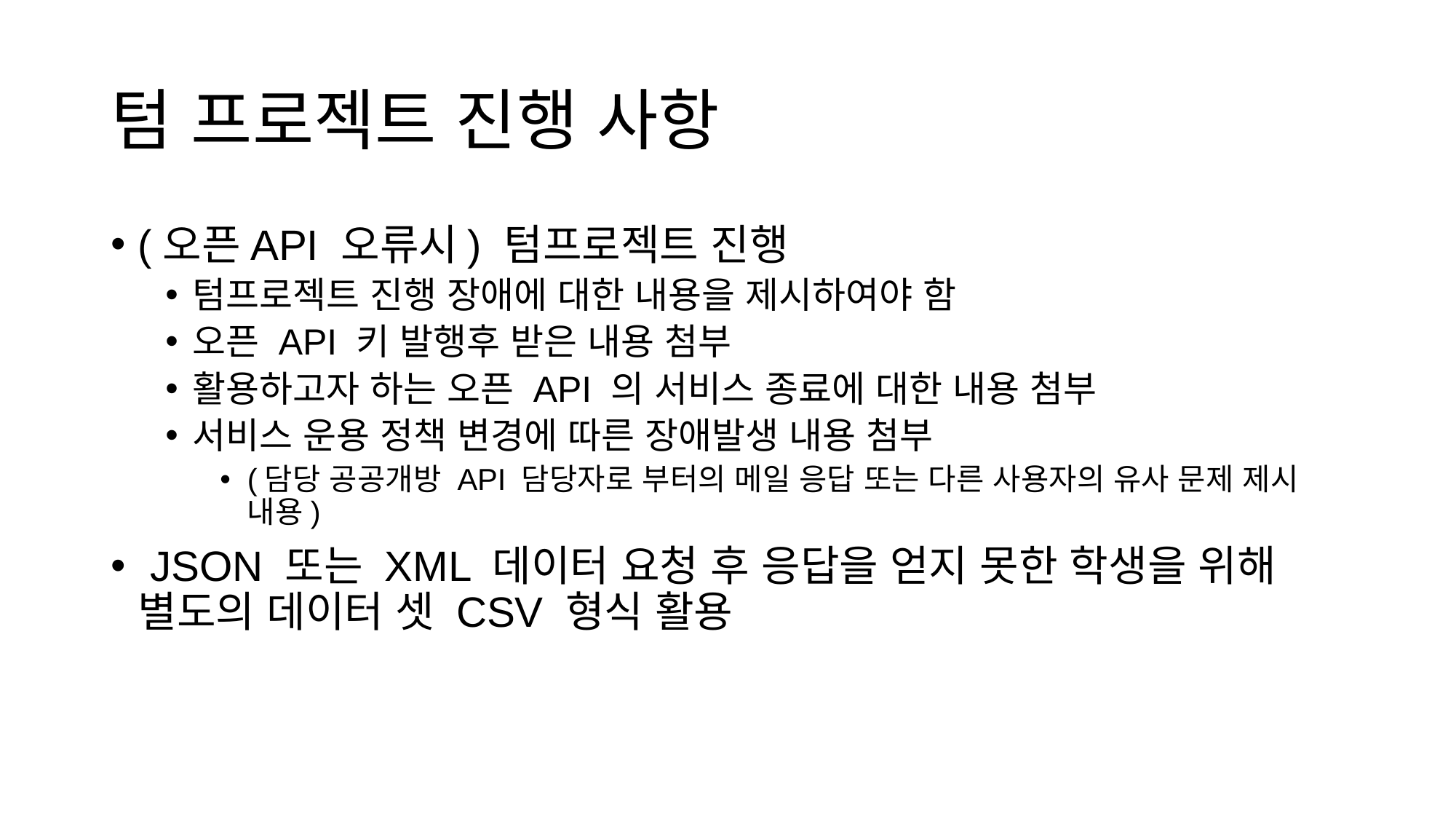

# 텀 프로젝트 진행 사항
(오픈API 오류시) 텀프로젝트 진행
텀프로젝트 진행 장애에 대한 내용을 제시하여야 함
오픈 API 키 발행후 받은 내용 첨부
활용하고자 하는 오픈 API 의 서비스 종료에 대한 내용 첨부
서비스 운용 정책 변경에 따른 장애발생 내용 첨부
(담당 공공개방 API 담당자로 부터의 메일 응답 또는 다른 사용자의 유사 문제 제시 내용)
 JSON 또는 XML 데이터 요청 후 응답을 얻지 못한 학생을 위해 별도의 데이터 셋 CSV 형식 활용